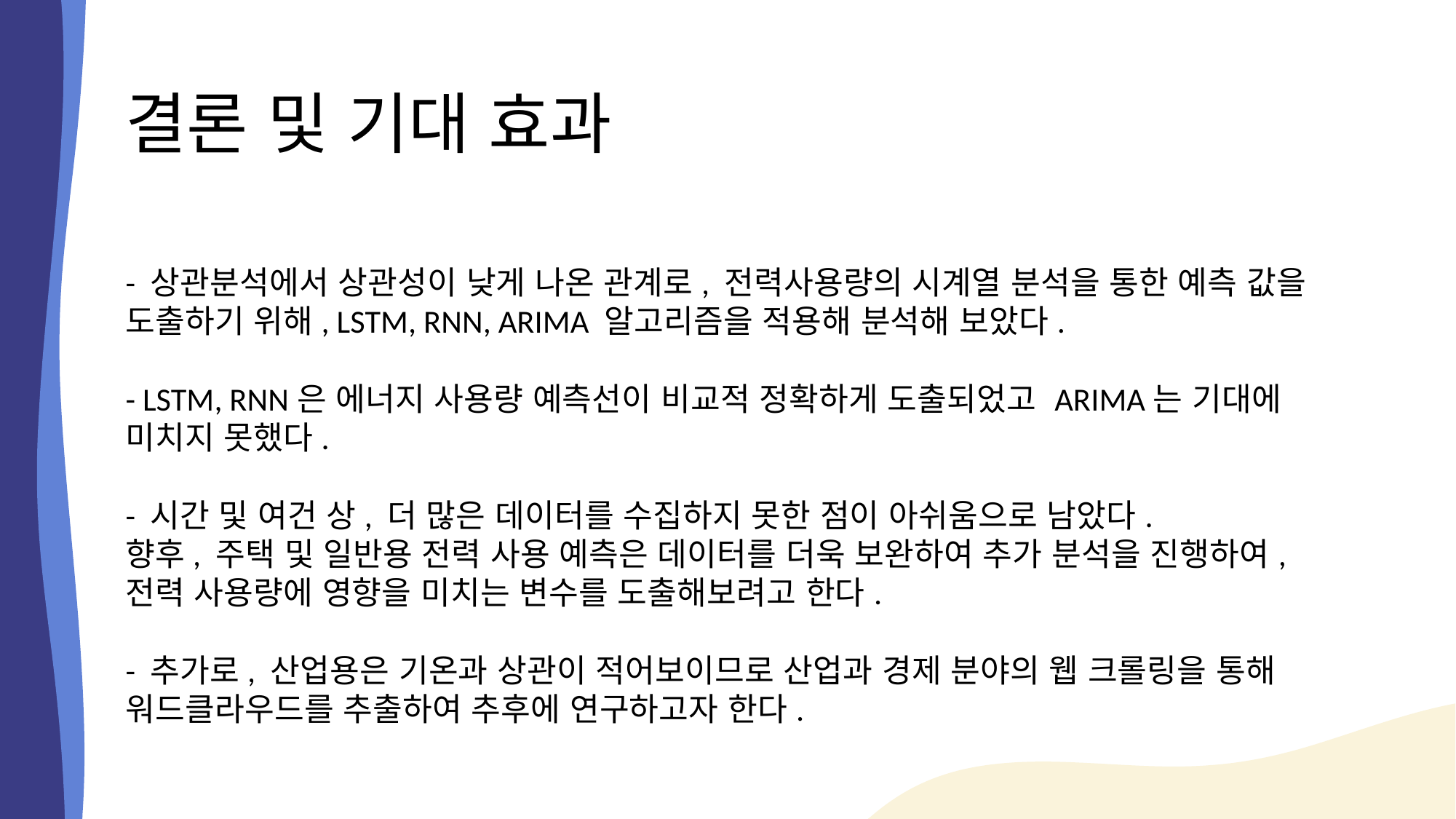

# 결론 및 기대 효과
- 상관분석에서 상관성이 낮게 나온 관계로, 전력사용량의 시계열 분석을 통한 예측 값을 도출하기 위해, LSTM, RNN, ARIMA 알고리즘을 적용해 분석해 보았다.

- LSTM, RNN은 에너지 사용량 예측선이 비교적 정확하게 도출되었고 ARIMA는 기대에 미치지 못했다.

- 시간 및 여건 상, 더 많은 데이터를 수집하지 못한 점이 아쉬움으로 남았다.
향후, 주택 및 일반용 전력 사용 예측은 데이터를 더욱 보완하여 추가 분석을 진행하여, 전력 사용량에 영향을 미치는 변수를 도출해보려고 한다.

- 추가로, 산업용은 기온과 상관이 적어보이므로 산업과 경제 분야의 웹 크롤링을 통해 워드클라우드를 추출하여 추후에 연구하고자 한다.